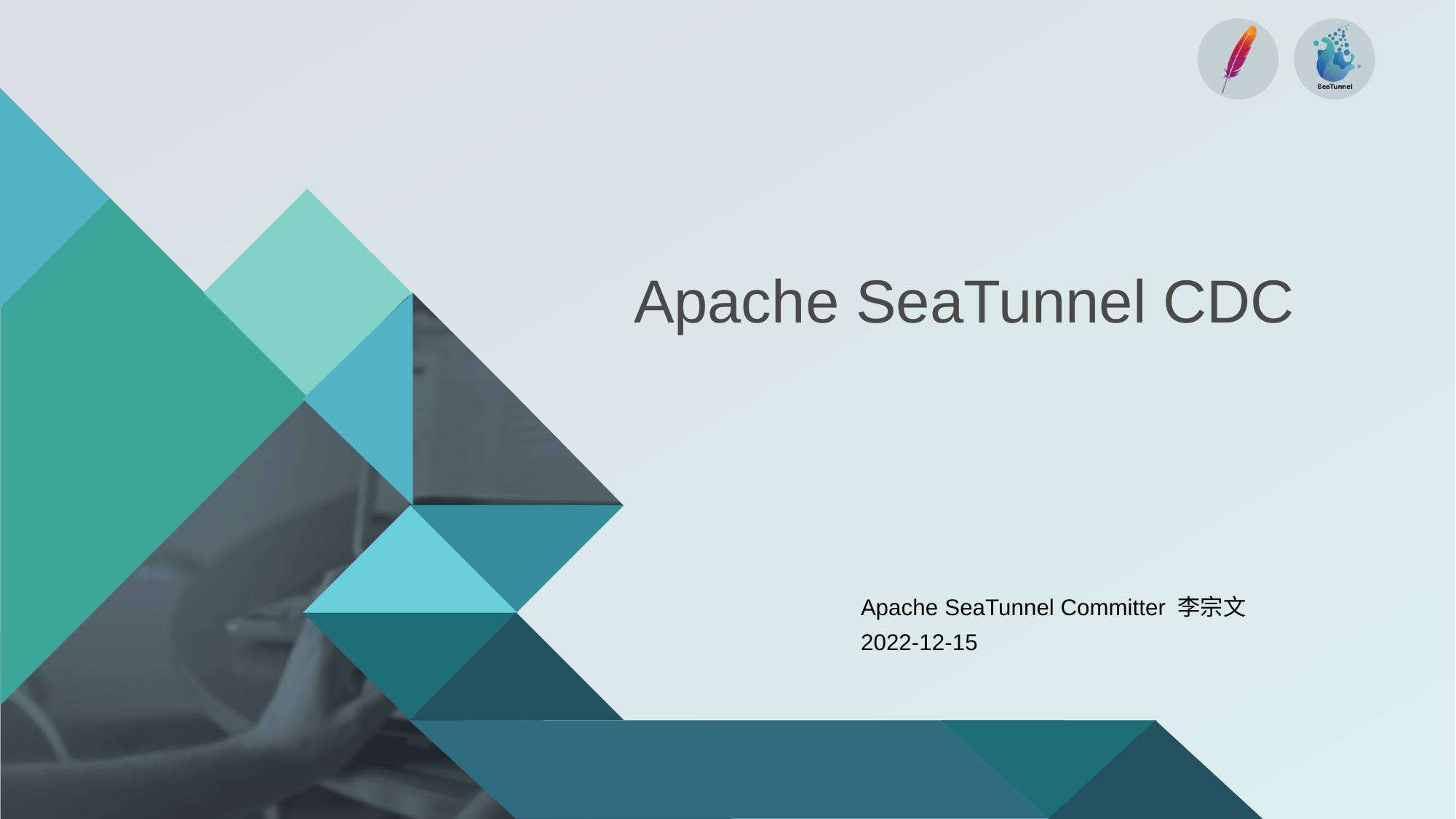

# Apache SeaTunnel CDC

Apache SeaTunnel Committer 李宗文
2022-12-15